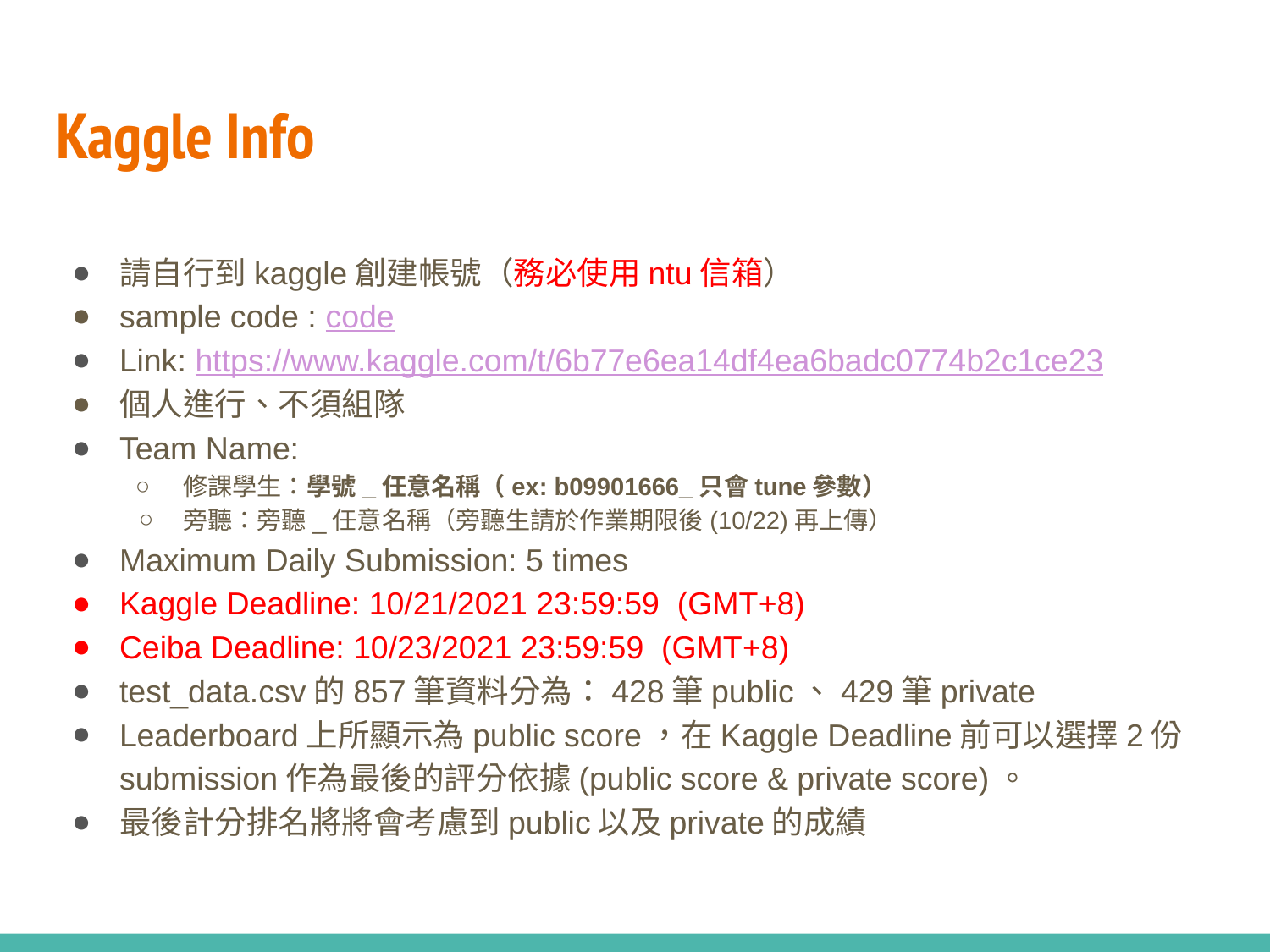

# Kaggle Info
請自行到kaggle創建帳號（務必使用ntu信箱）
sample code : code
Link: https://www.kaggle.com/t/6b77e6ea14df4ea6badc0774b2c1ce23
個人進行、不須組隊
Team Name:
修課學生：學號_任意名稱（ex: b09901666_只會tune參數）
旁聽：旁聽_任意名稱（旁聽生請於作業期限後(10/22)再上傳）
Maximum Daily Submission: 5 times
Kaggle Deadline: 10/21/2021 23:59:59  (GMT+8)
Ceiba Deadline: 10/23/2021 23:59:59  (GMT+8)
test_data.csv的857筆資料分為：428筆public、429筆private
Leaderboard上所顯示為public score，在Kaggle Deadline前可以選擇2份submission作為最後的評分依據(public score & private score)。
最後計分排名將將會考慮到public以及private的成績